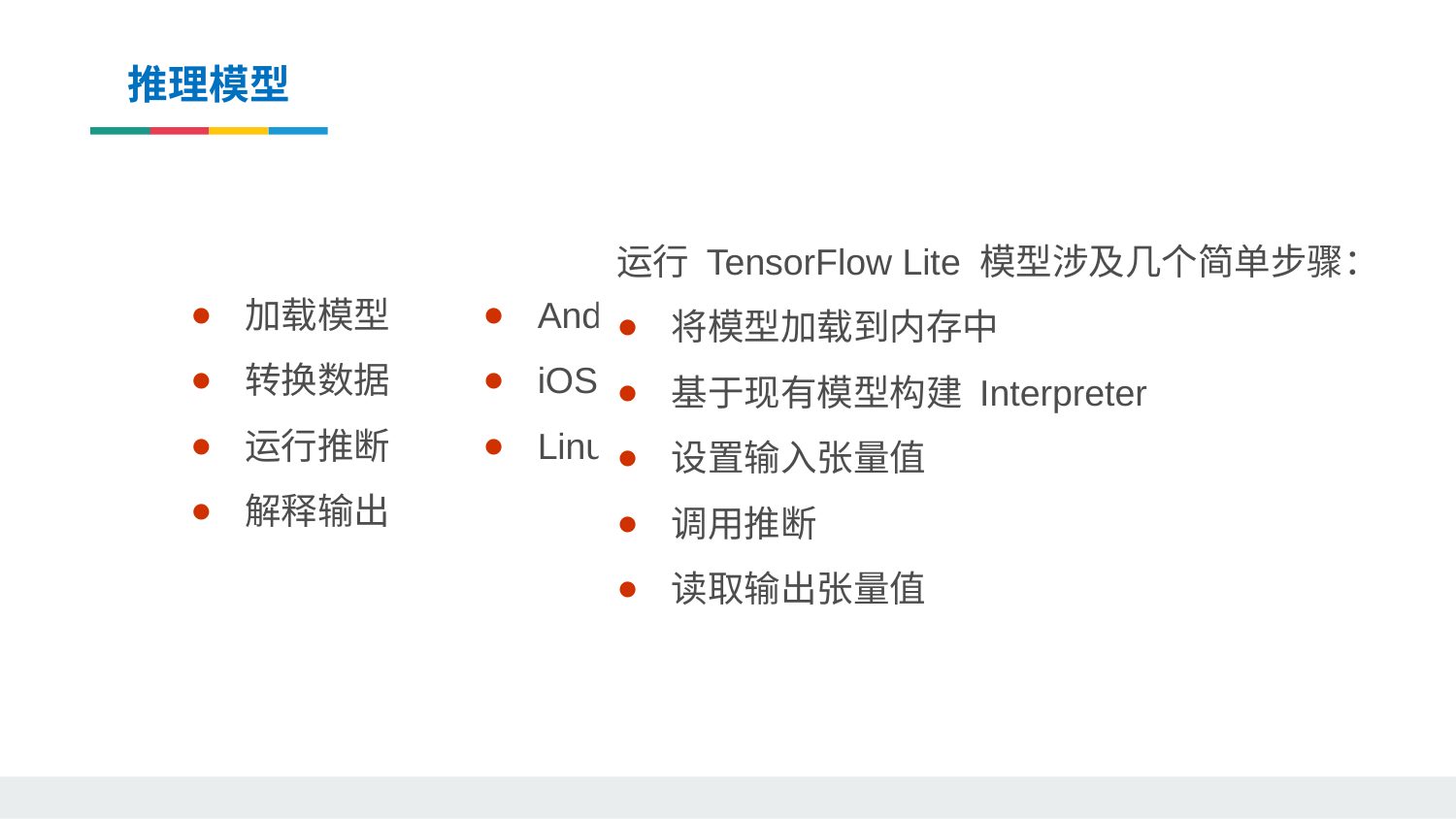

推理模型
运行 TensorFlow Lite 模型涉及几个简单步骤：
将模型加载到内存中
基于现有模型构建 Interpreter
设置输入张量值
调用推断
读取输出张量值

加载模型
转换数据
运行推断
解释输出
Android 平台
iOS 平台
Linux 平台